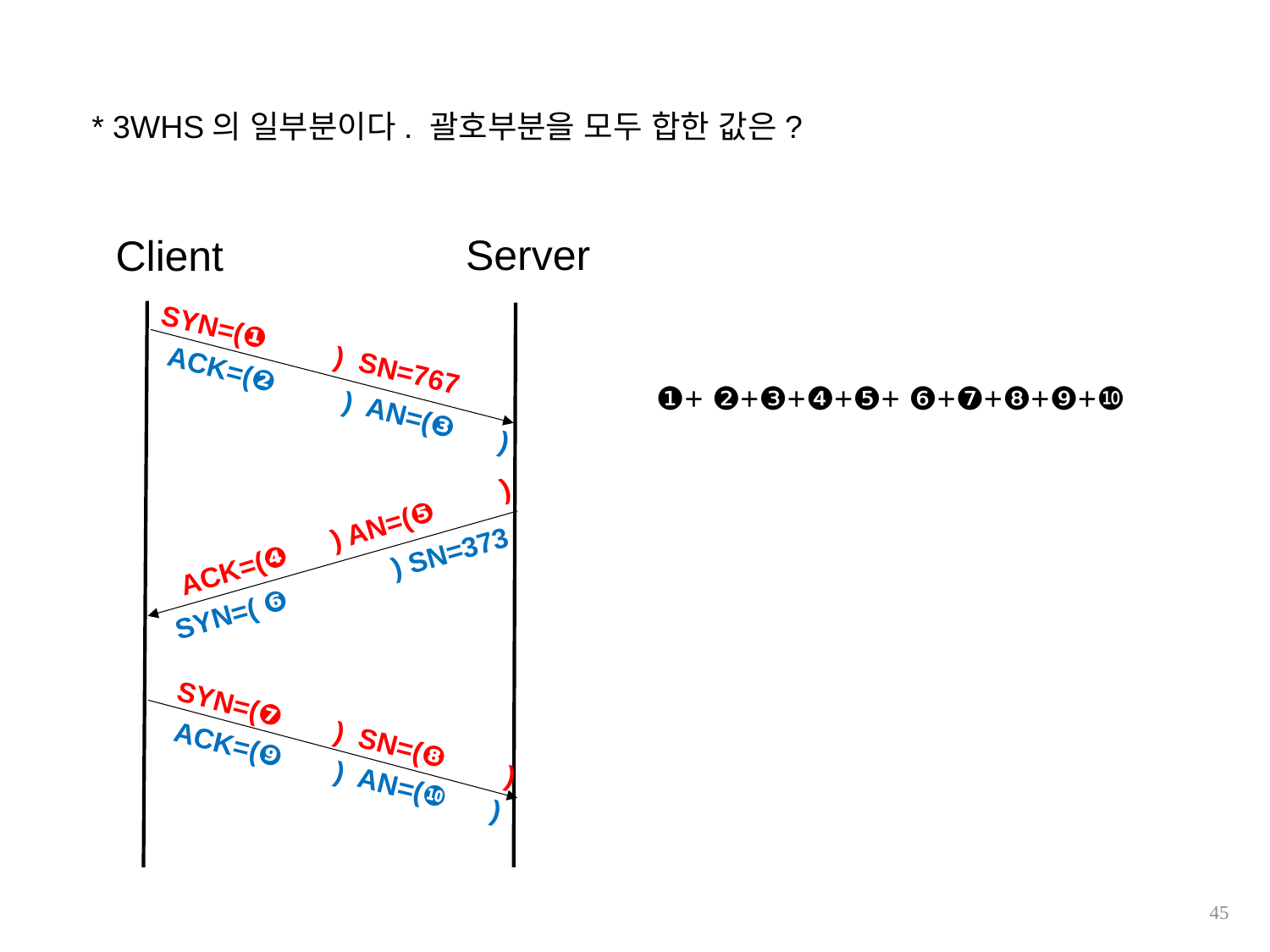

* 3WHS의 일부분이다. 괄호부분을 모두 합한 값은?
Server
Client
  SYN=(❶         )  SN=767
       ACK=(❷         )  AN=(❸      )
❶+ ❷+❸+❹+❺+ ❻+❼+❽+❾+❿
ACK=(❹      ) AN=(❺         )
      SYN=( ❻              ) SN=373
     SYN=(❼       )  SN=(❽        )
ACK=(❾       )  AN=(❿      )
45